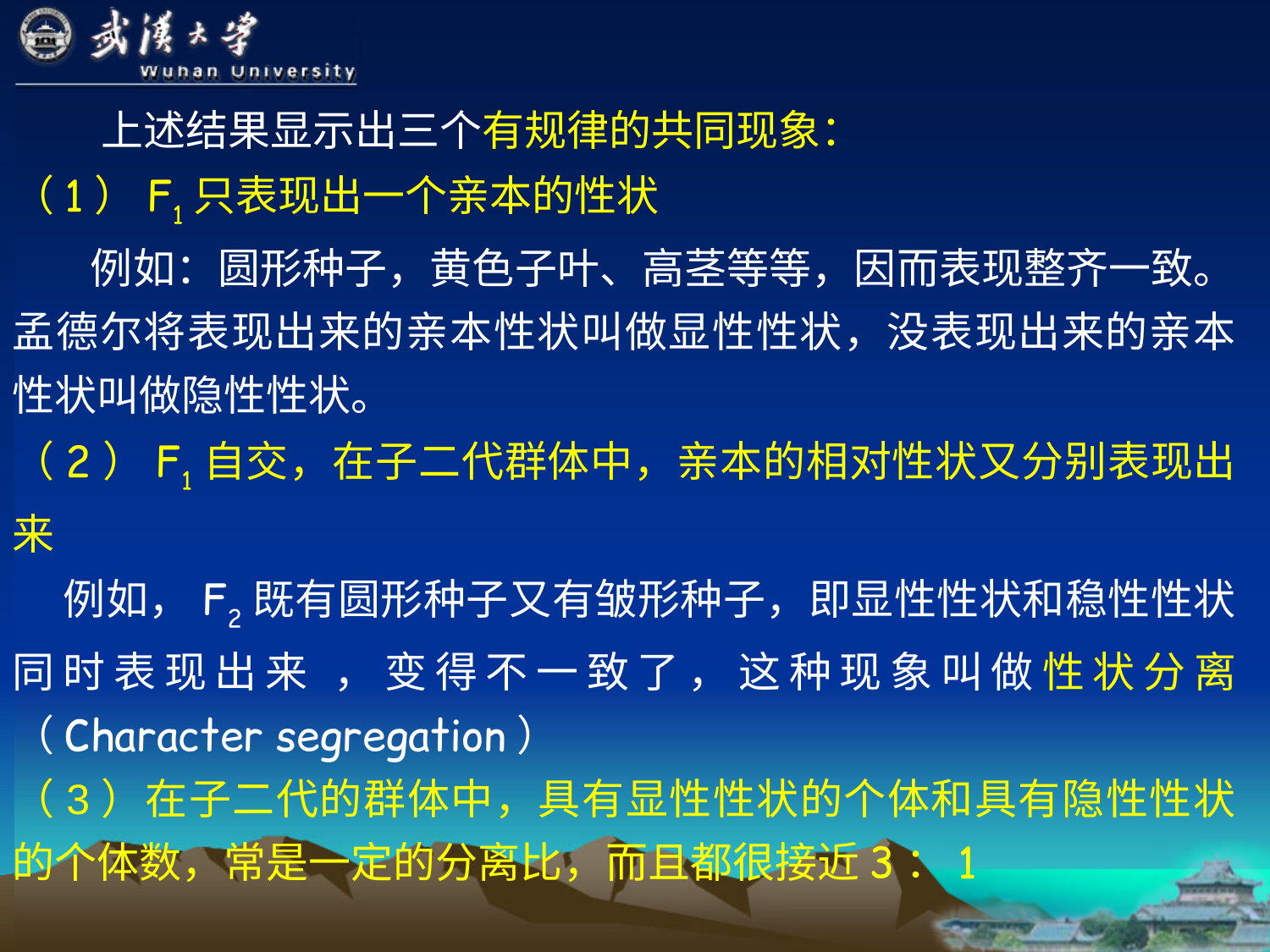

上述结果显示出三个有规律的共同现象：
（1）F1只表现出一个亲本的性状
       例如：圆形种子，黄色子叶、高茎等等，因而表现整齐一致。孟德尔将表现出来的亲本性状叫做显性性状，没表现出来的亲本性状叫做隐性性状。
（2）F1自交，在子二代群体中，亲本的相对性状又分别表现出来
    例如，F2既有圆形种子又有皱形种子，即显性性状和稳性性状同时表现出来 ，变得不一致了，这种现象叫做性状分离（Character segregation）
（3）在子二代的群体中，具有显性性状的个体和具有隐性性状的个体数，常是一定的分离比，而且都很接近3：1